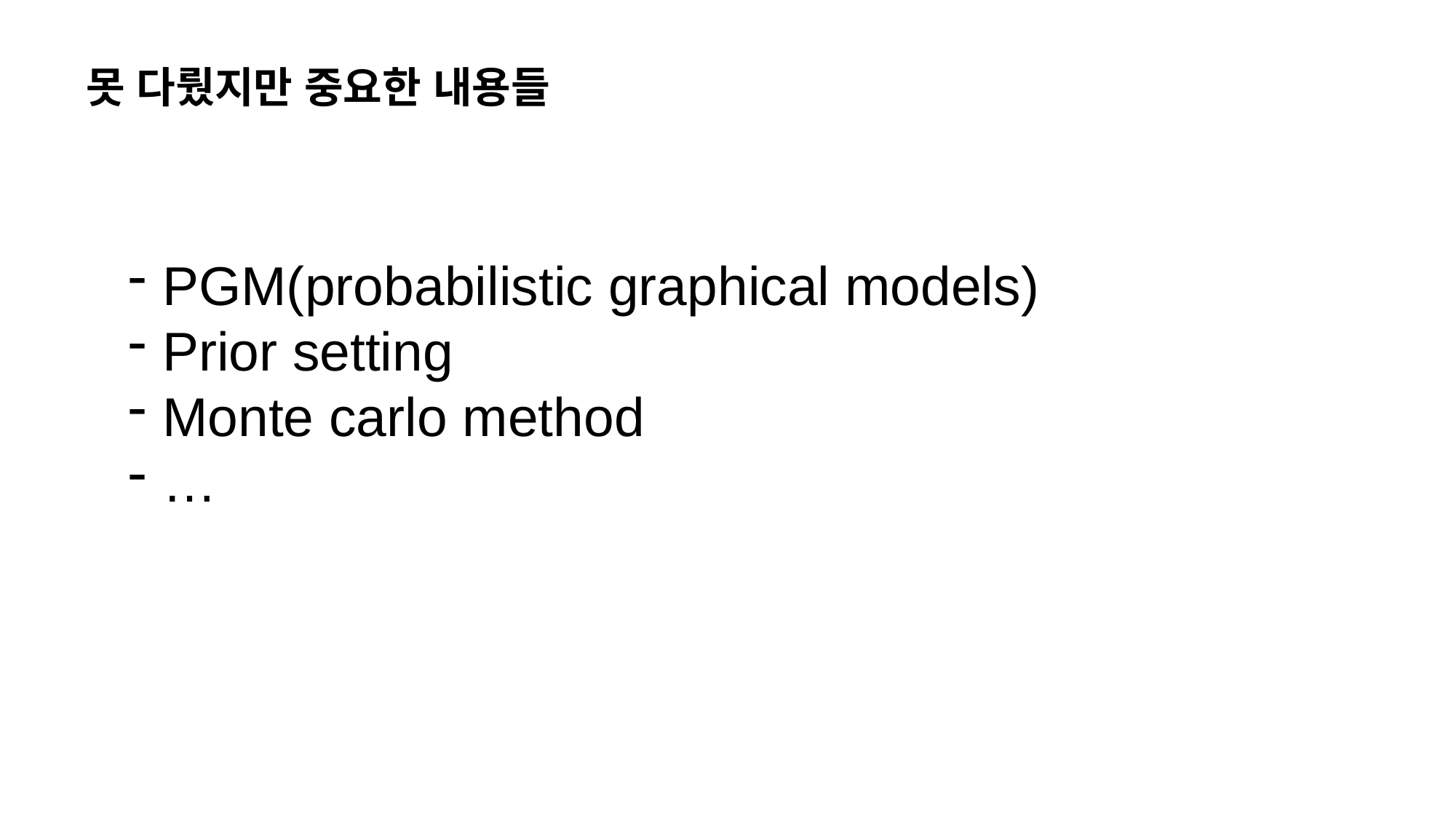

못 다뤘지만 중요한 내용들
PGM(probabilistic graphical models)
Prior setting
Monte carlo method
…